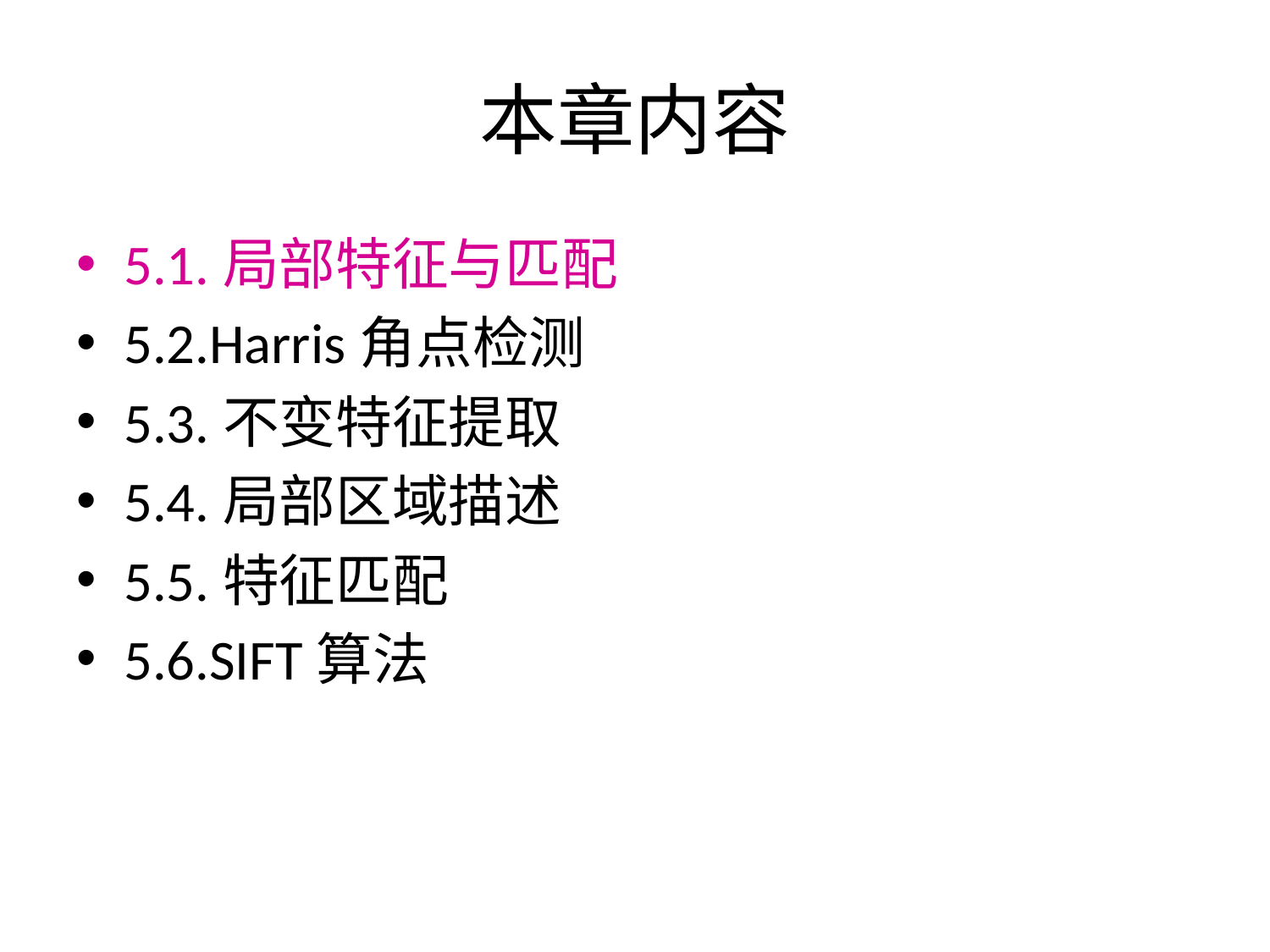

# 本章内容
5.1.局部特征与匹配
5.2.Harris角点检测
5.3.不变特征提取
5.4.局部区域描述
5.5.特征匹配
5.6.SIFT算法